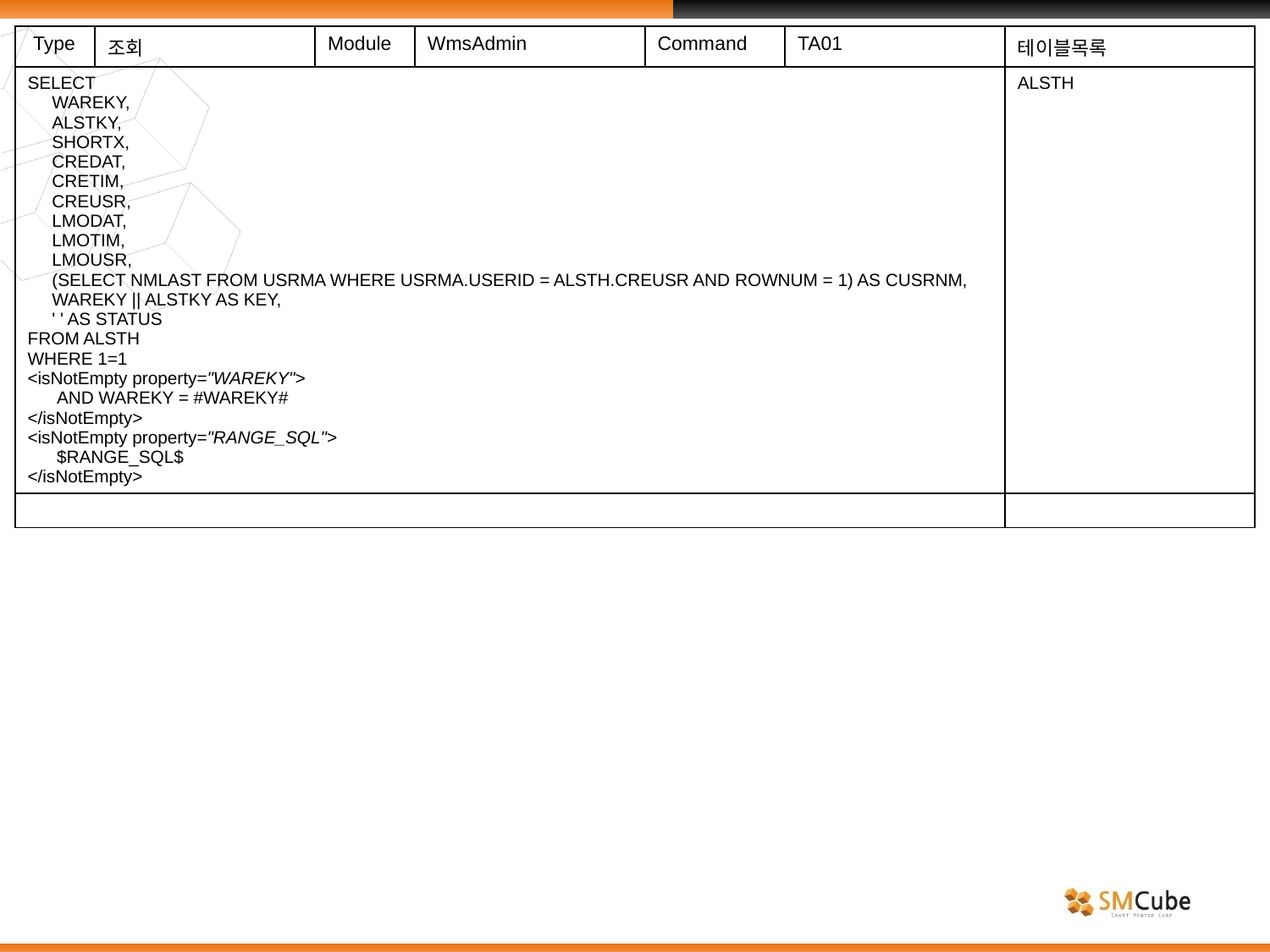

| Type | 조회 | Module | WmsAdmin | Command | TA01 | 테이블목록 |
| --- | --- | --- | --- | --- | --- | --- |
| SELECT WAREKY, ALSTKY, SHORTX, CREDAT, CRETIM, CREUSR, LMODAT, LMOTIM, LMOUSR, (SELECT NMLAST FROM USRMA WHERE USRMA.USERID = ALSTH.CREUSR AND ROWNUM = 1) AS CUSRNM, WAREKY || ALSTKY AS KEY, ' ' AS STATUS FROM ALSTH WHERE 1=1 <isNotEmpty property="WAREKY"> AND WAREKY = #WAREKY# </isNotEmpty> <isNotEmpty property="RANGE\_SQL"> $RANGE\_SQL$ </isNotEmpty> |  |  |  |  |  | ALSTH |
|  |  |  |  |  |  |  |